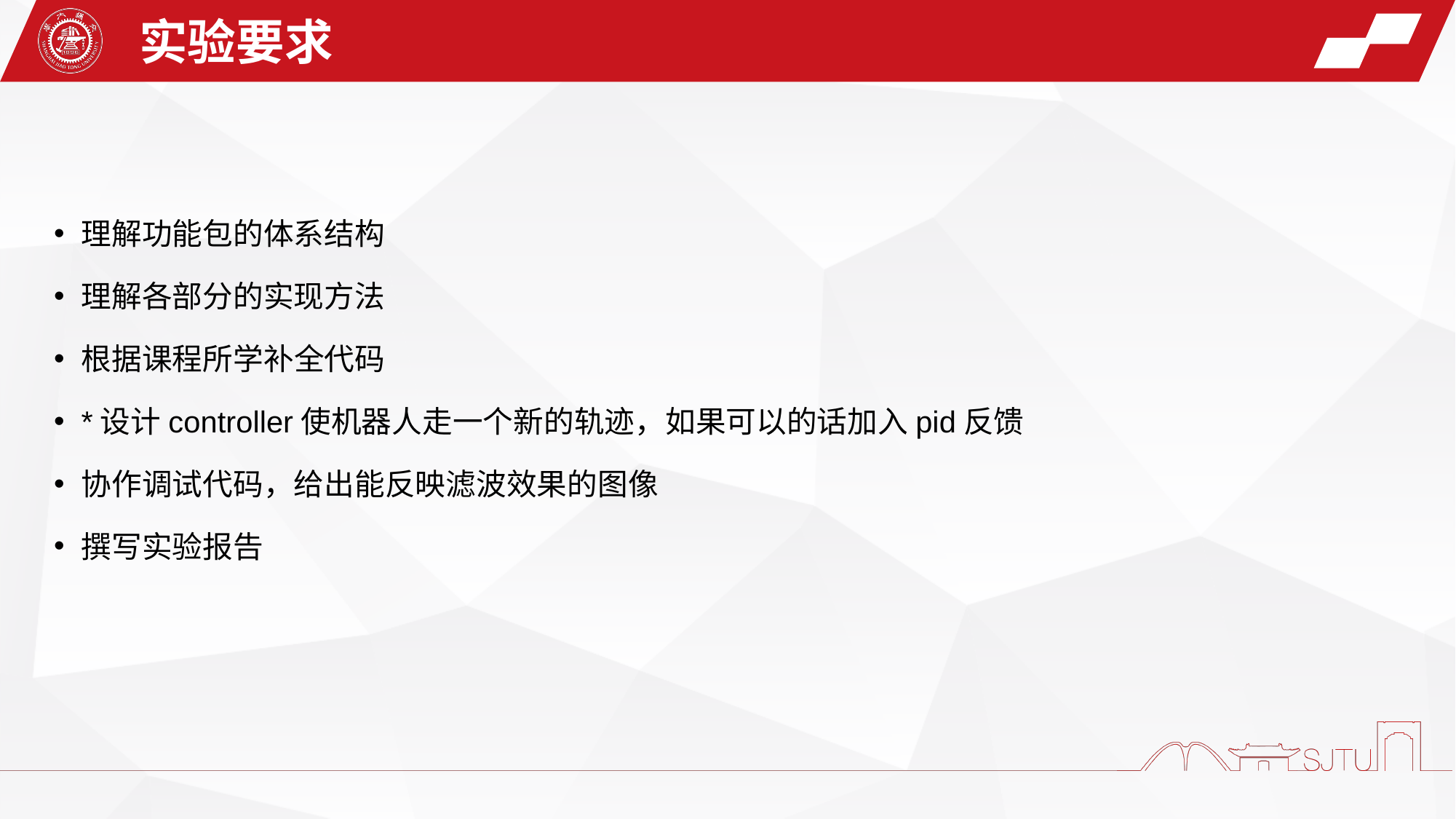

实验要求
理解功能包的体系结构
理解各部分的实现方法
根据课程所学补全代码
*设计controller使机器人走一个新的轨迹，如果可以的话加入pid反馈
协作调试代码，给出能反映滤波效果的图像
撰写实验报告